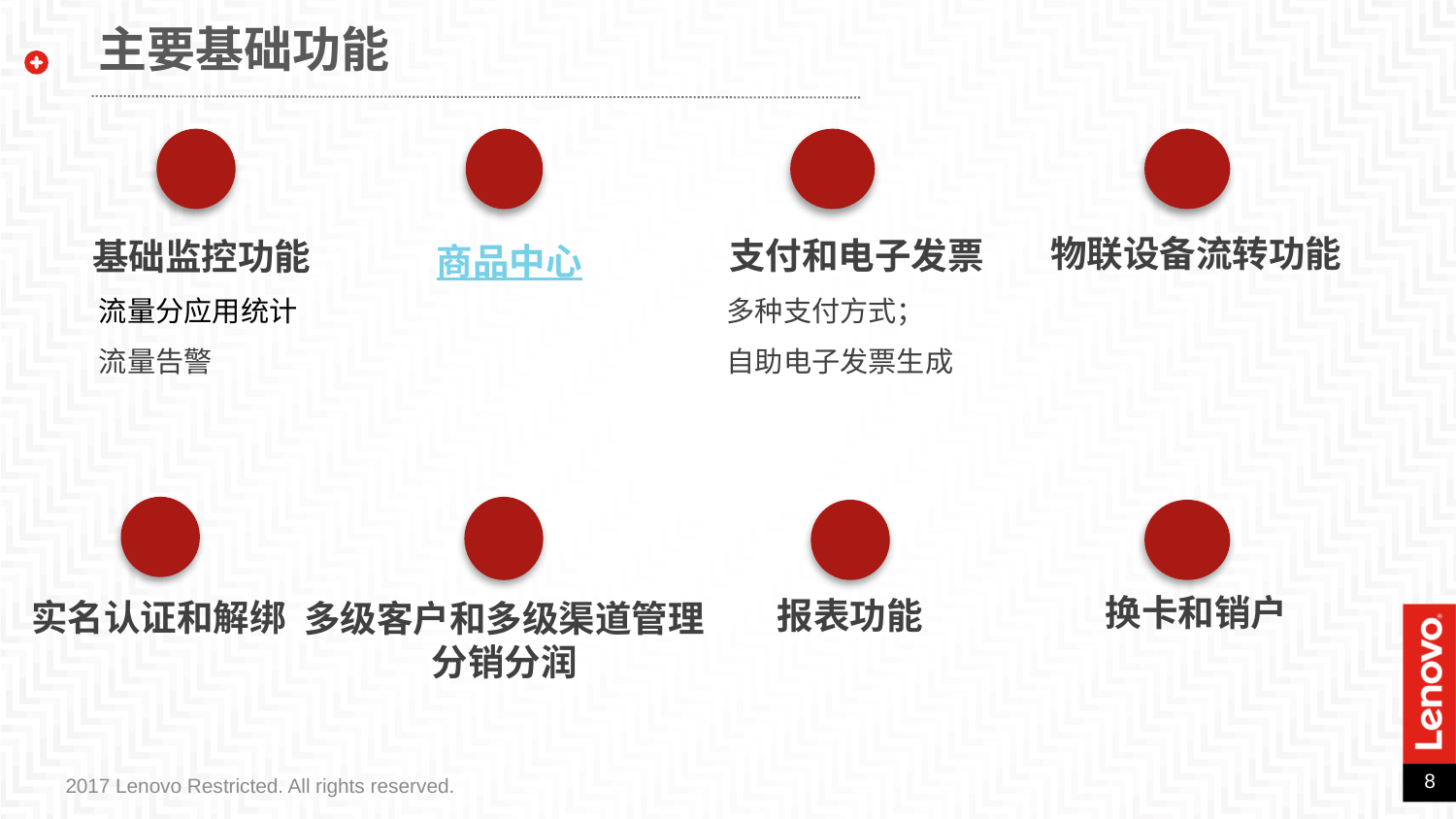

主要基础功能

基础监控功能
流量分应用统计
流量告警

支付和电子发票
多种支付方式；
自助电子发票生成

物联设备流转功能

商品中心

实名认证和解绑

多级客户和多级渠道管理分销分润

报表功能

换卡和销户